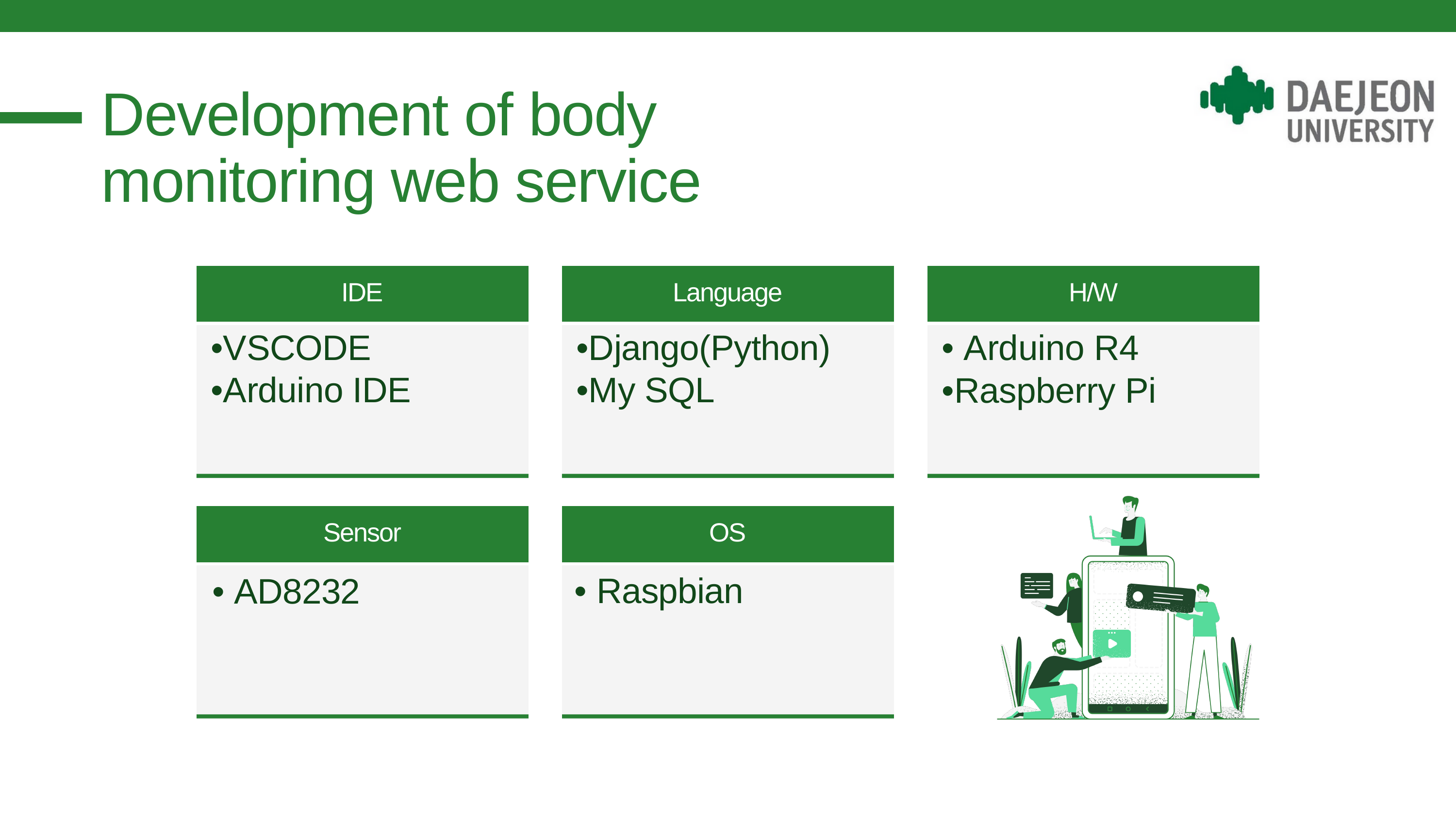

Development of body monitoring web service

IDE
Language
H/W
•VSCODE
•Arduino IDE
•Django(Python)
•My SQL
• Arduino R4
•Raspberry Pi

Sensor
OS
상품 카테고리 6
• Raspbian
• AD8232